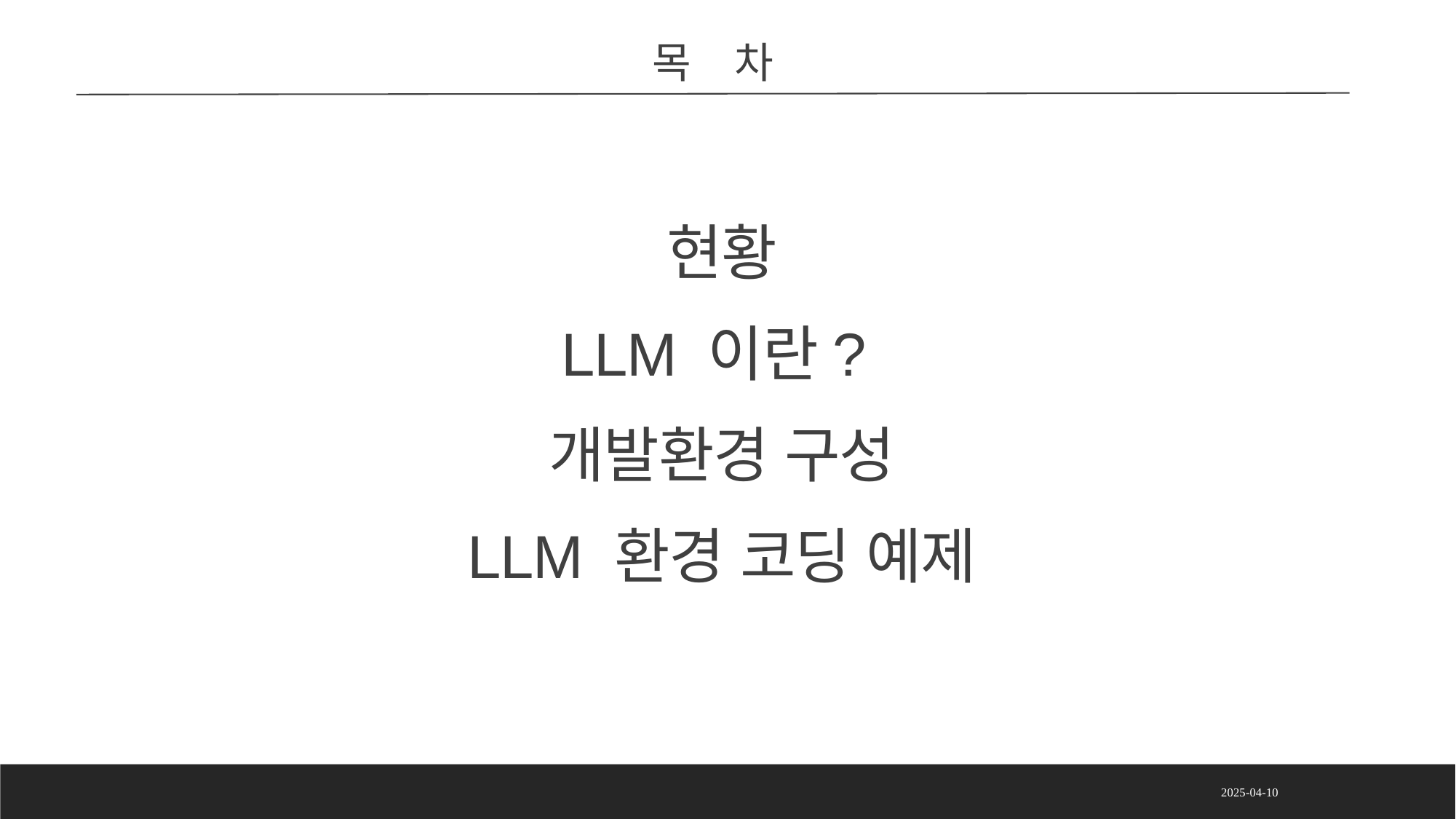

# 목    차
현황
LLM 이란?
개발환경 구성
LLM 환경 코딩 예제
2025-04-10